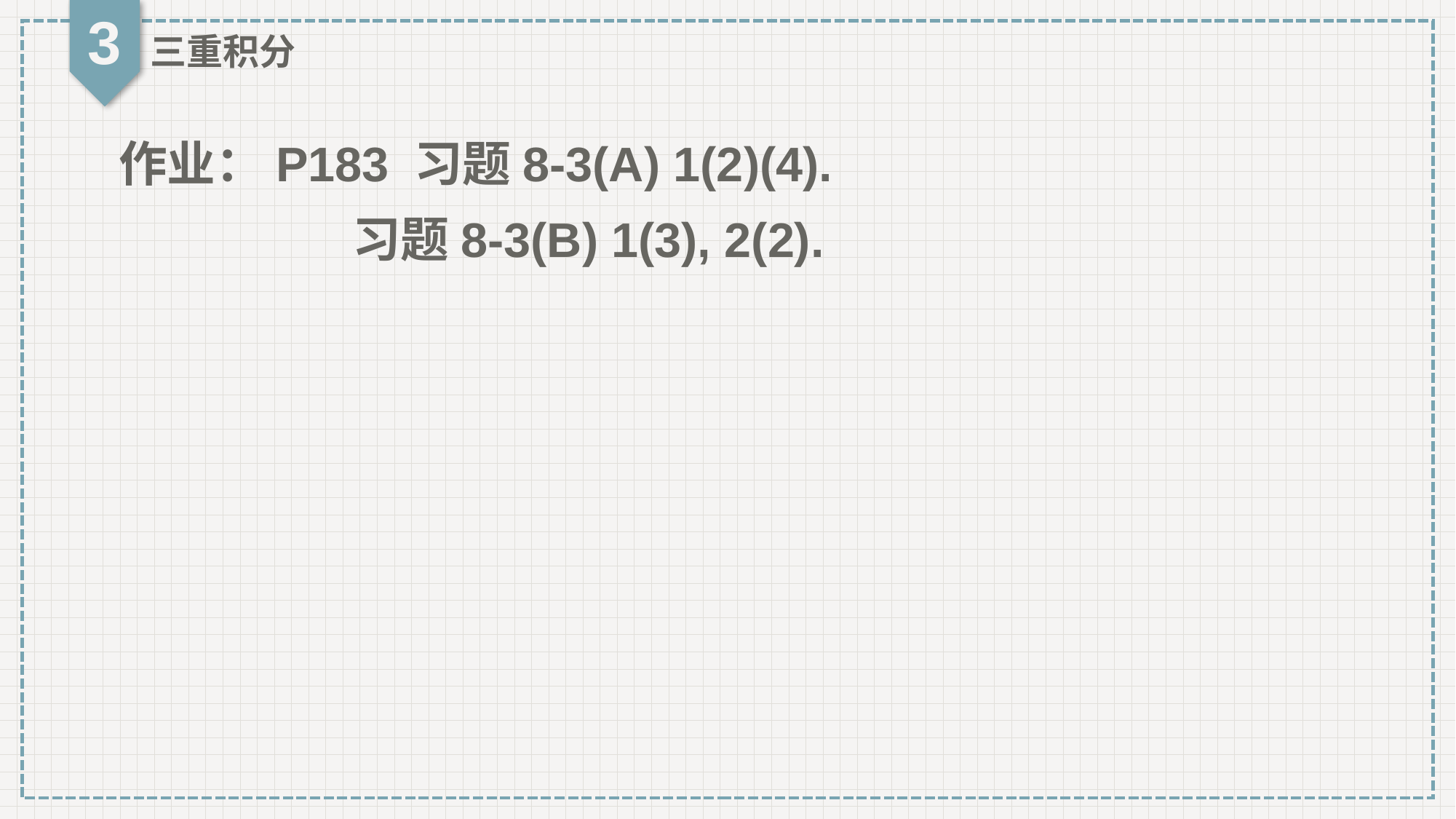

3
三重积分
作业：P183 习题8-3(A) 1(2)(4).
                    习题8-3(B) 1(3), 2(2).